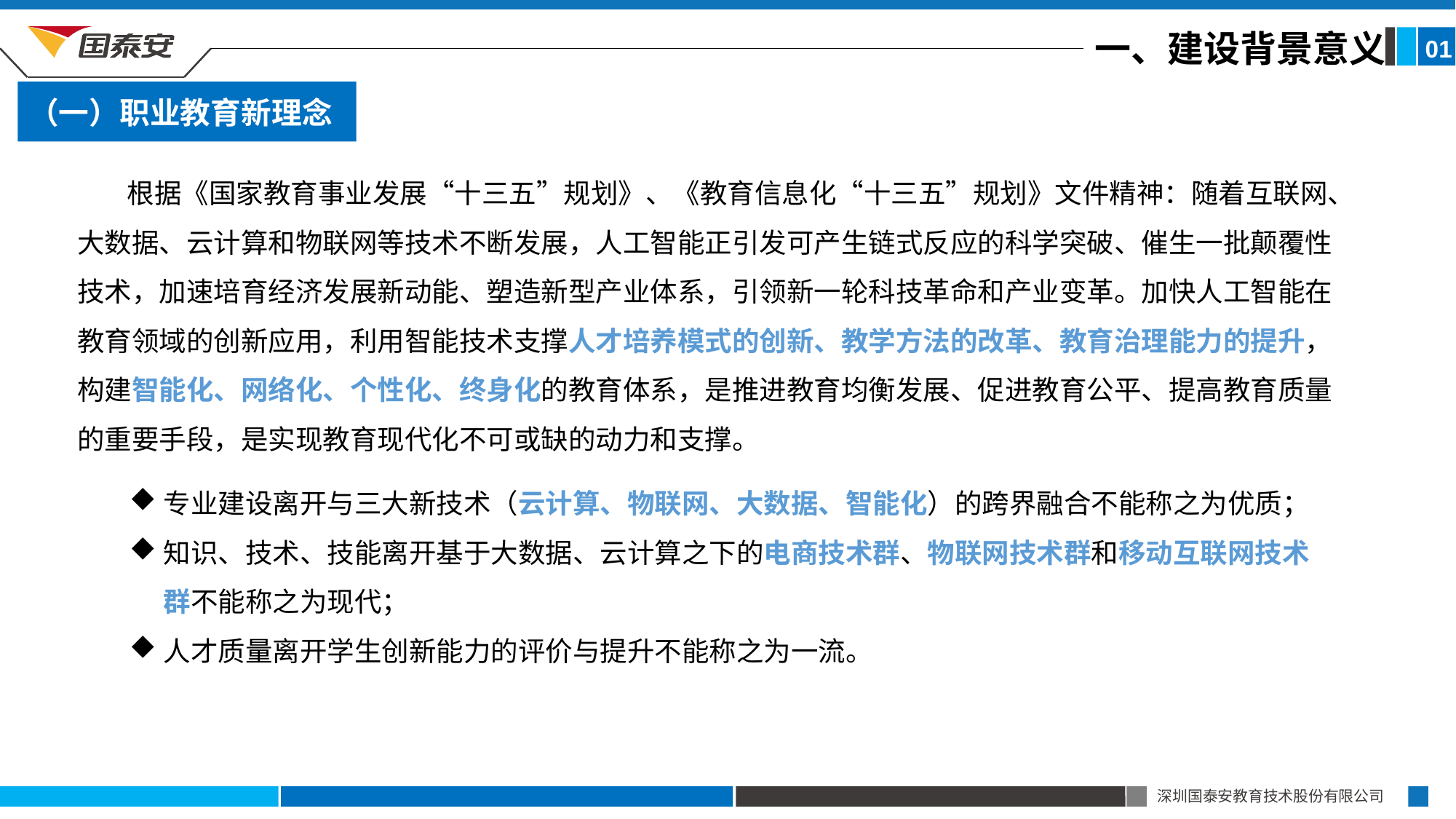

一、建设背景意义
01
（一）职业教育新理念
       根据《国家教育事业发展“十三五”规划》、《教育信息化“十三五”规划》文件精神：随着互联网、大数据、云计算和物联网等技术不断发展，人工智能正引发可产生链式反应的科学突破、催生一批颠覆性技术，加速培育经济发展新动能、塑造新型产业体系，引领新一轮科技革命和产业变革。加快人工智能在教育领域的创新应用，利用智能技术支撑人才培养模式的创新、教学方法的改革、教育治理能力的提升，构建智能化、网络化、个性化、终身化的教育体系，是推进教育均衡发展、促进教育公平、提高教育质量的重要手段，是实现教育现代化不可或缺的动力和支撑。
专业建设离开与三大新技术（云计算、物联网、大数据、智能化）的跨界融合不能称之为优质；
知识、技术、技能离开基于大数据、云计算之下的电商技术群、物联网技术群和移动互联网技术群不能称之为现代；
人才质量离开学生创新能力的评价与提升不能称之为一流。